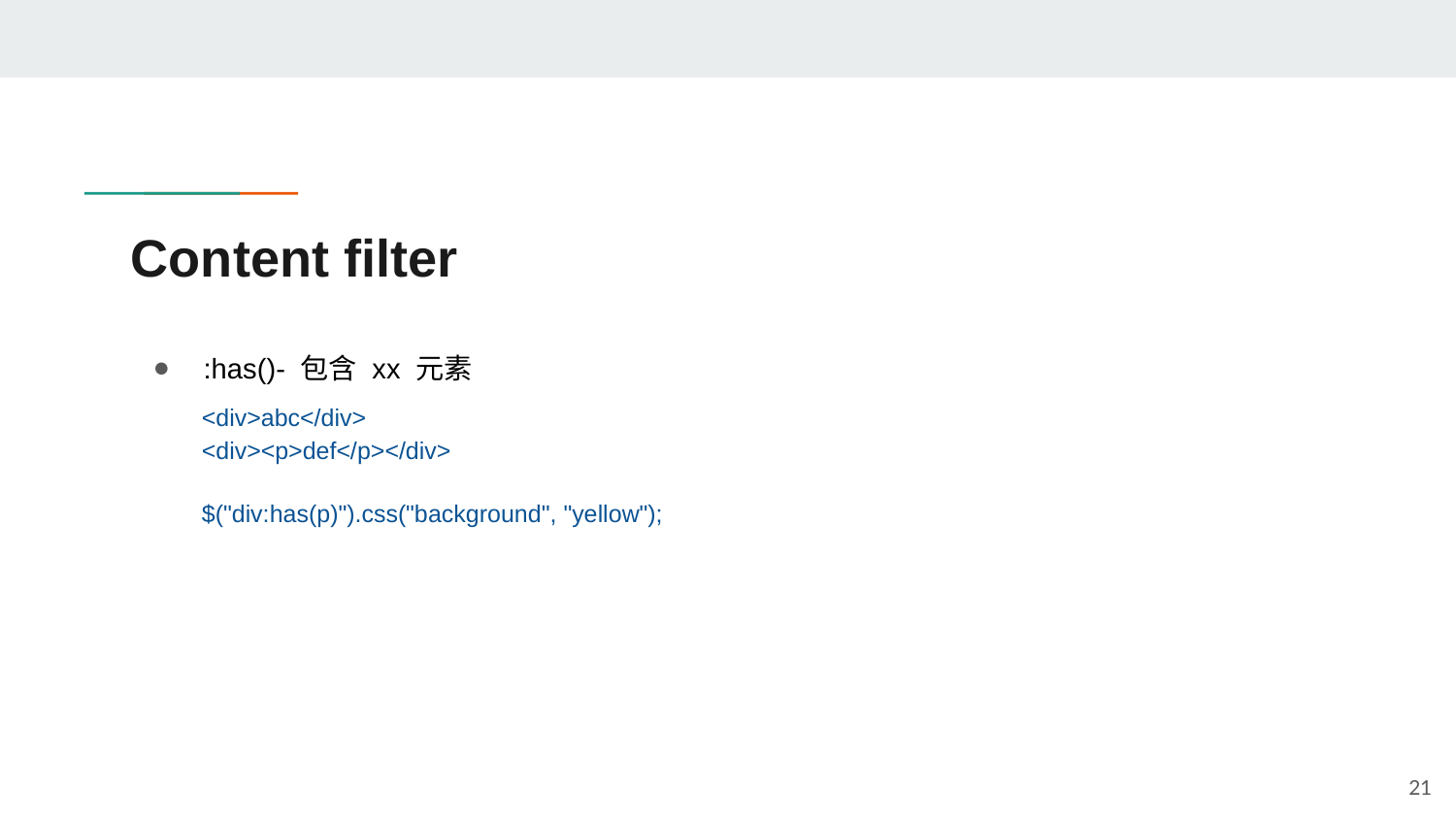

# Content filter
:has()- 包含 xx 元素

<div>abc</div>
<div><p>def</p></div>

$("div:has(p)").css("background", "yellow");

21